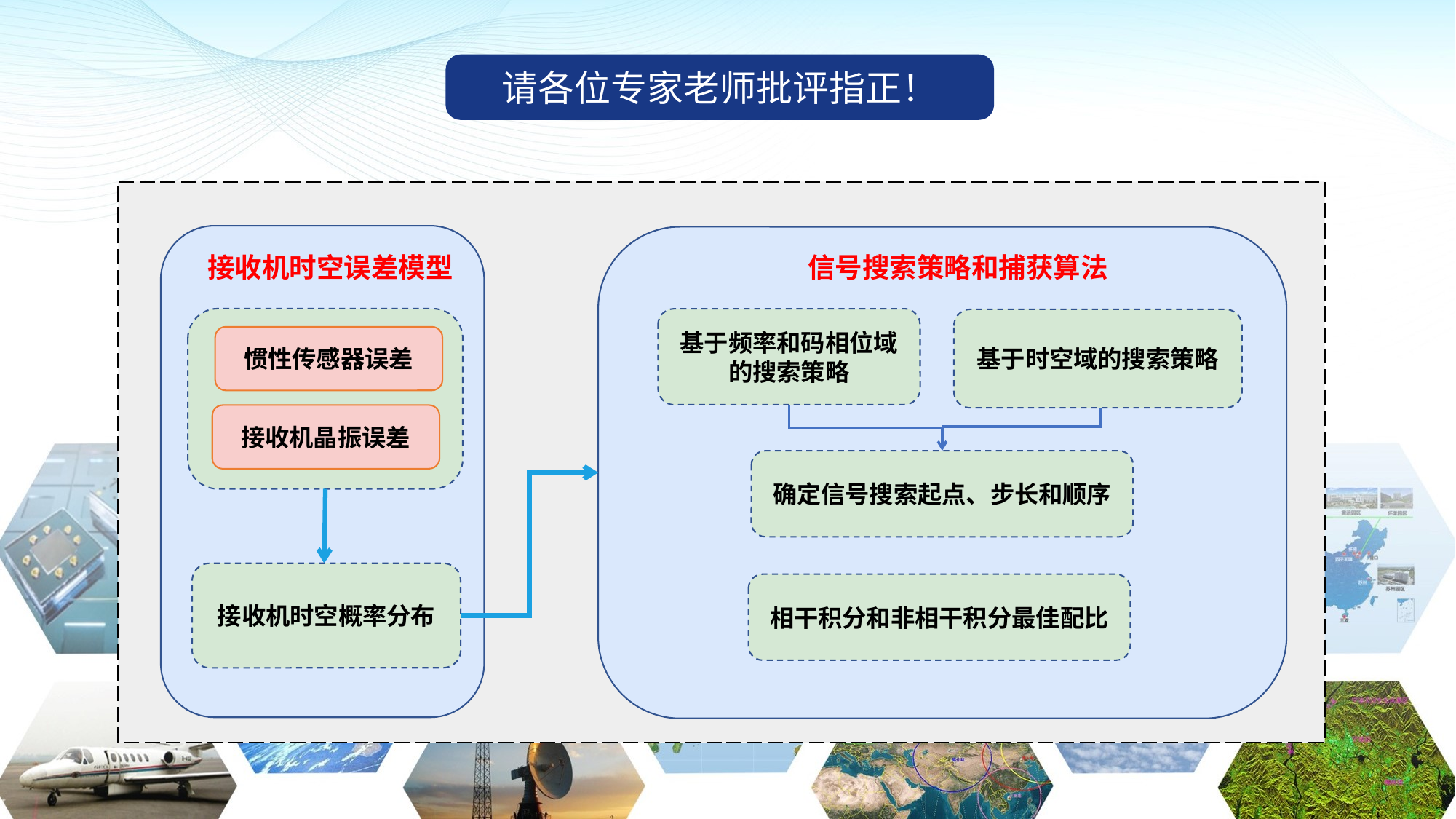

请各位专家老师批评指正！

接收机时空误差模型
信号搜索策略和捕获算法

基于频率和码相位域的搜索策略
基于时空域的搜索策略
惯性传感器误差
接收机晶振误差
确定信号搜索起点、步长和顺序
接收机时空概率分布
相干积分和非相干积分最佳配比